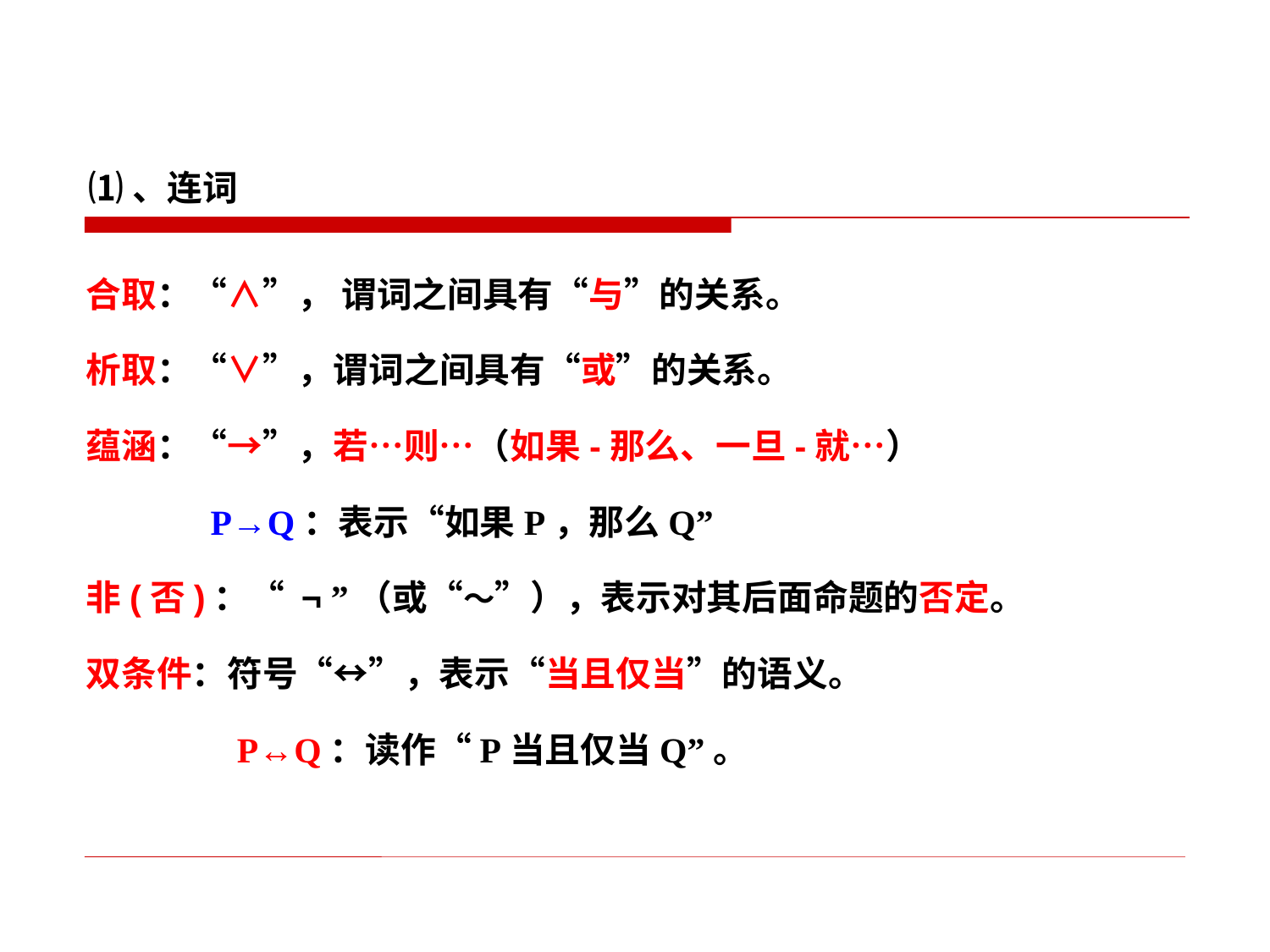

⑴、连词
合取：“∧”， 谓词之间具有“与”的关系。
析取：“∨”，谓词之间具有“或”的关系。
蕴涵：“→”，若…则…（如果-那么、一旦-就…）
              P→Q：表示“如果P，那么Q”
非(否)：“ ¬ ”（或“～”），表示对其后面命题的否定。
双条件：符号“↔”，表示“当且仅当”的语义。
                 P↔Q：读作“P当且仅当Q”。